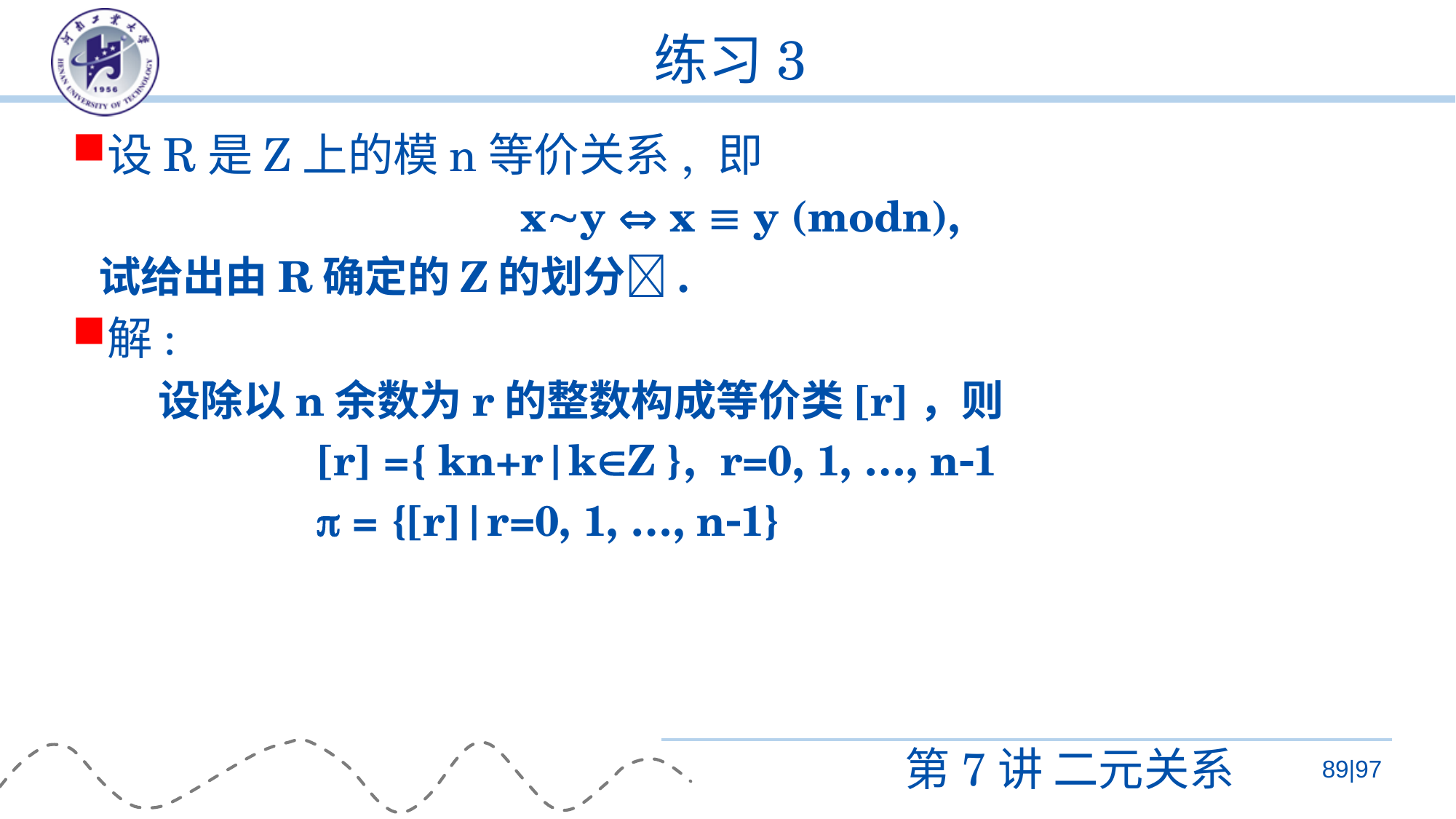

# 练习3
设R是Z上的模n等价关系, 即
x∼y ⇔ x ≡ y (modn),
试给出由R确定的Z的划分π.
解:
设除以n余数为r的整数构成等价类[r]，则
             [r] ={ kn+r|k∈Z },  r=0, 1, …, n−1
             π = {[r]|r=0, 1, …, n−1}
第7讲 二元关系
89|97